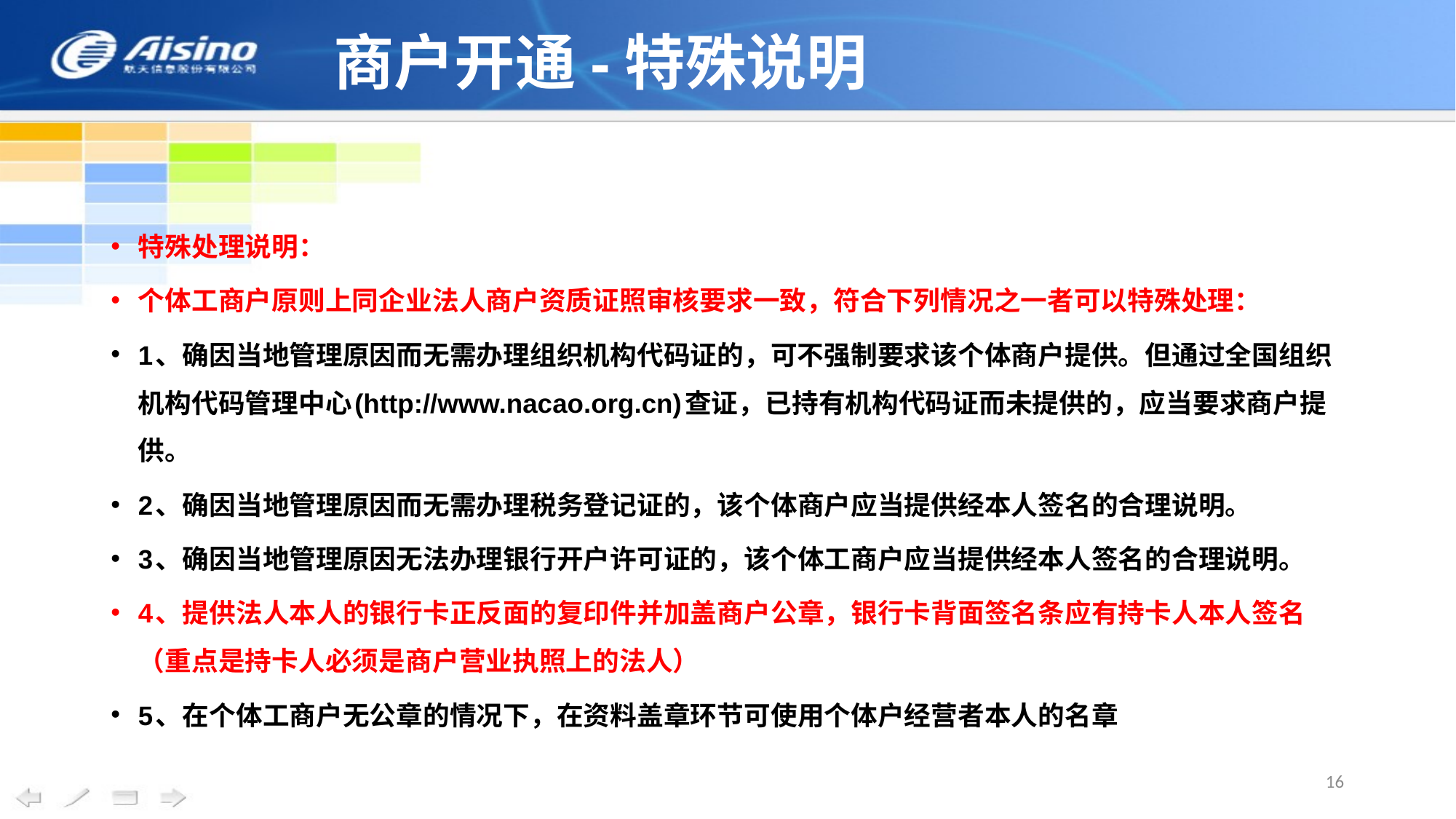

# 商户开通-特殊说明
特殊处理说明：
个体工商户原则上同企业法人商户资质证照审核要求一致，符合下列情况之一者可以特殊处理：
1、确因当地管理原因而无需办理组织机构代码证的，可不强制要求该个体商户提供。但通过全国组织机构代码管理中心(http://www.nacao.org.cn)查证，已持有机构代码证而未提供的，应当要求商户提供。
2、确因当地管理原因而无需办理税务登记证的，该个体商户应当提供经本人签名的合理说明。
3、确因当地管理原因无法办理银行开户许可证的，该个体工商户应当提供经本人签名的合理说明。
4、提供法人本人的银行卡正反面的复印件并加盖商户公章，银行卡背面签名条应有持卡人本人签名（重点是持卡人必须是商户营业执照上的法人）
5、在个体工商户无公章的情况下，在资料盖章环节可使用个体户经营者本人的名章

16